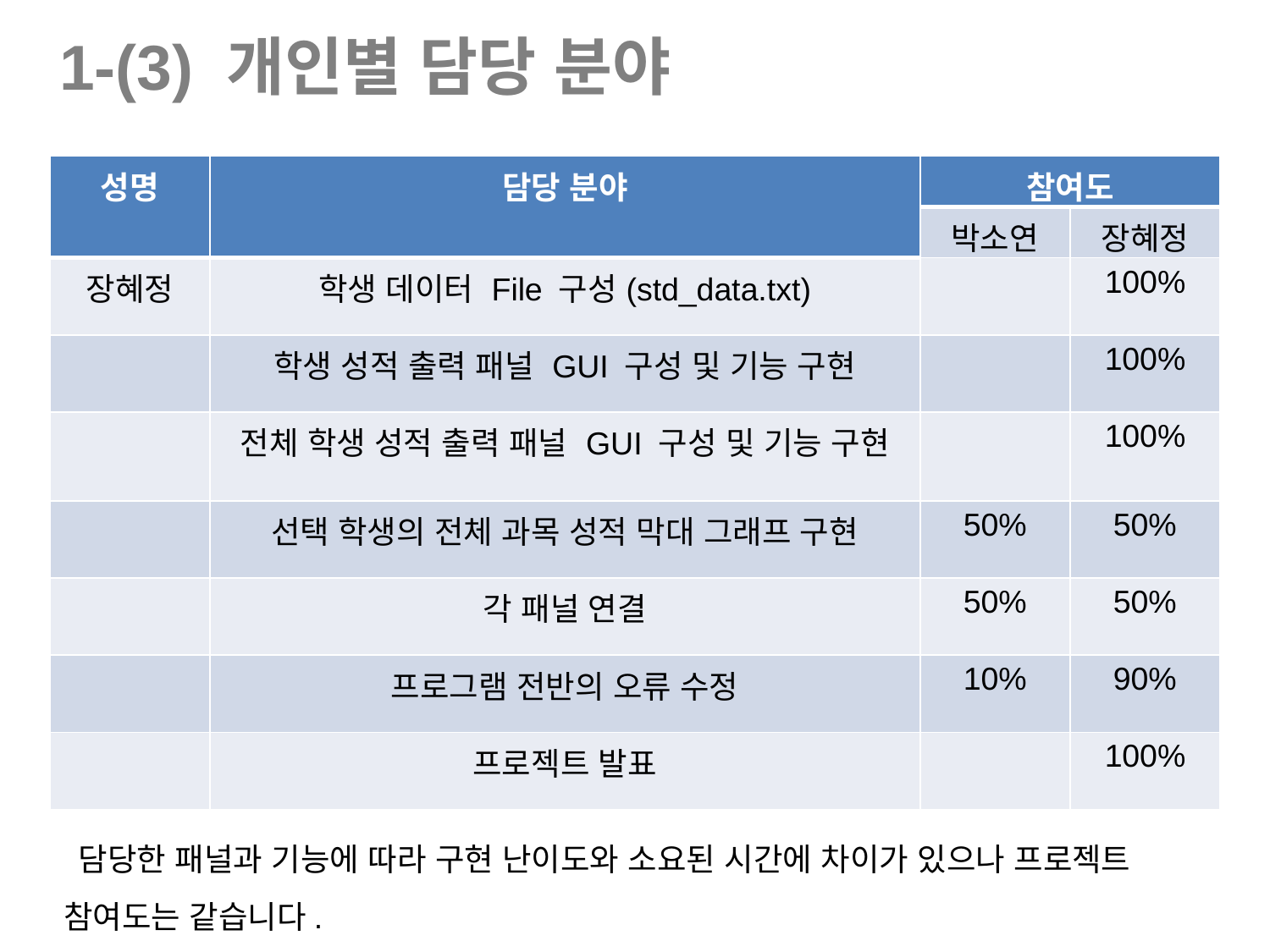

1-(3) 개인별 담당 분야
Content
| 성명 | 담당 분야 | 참여도 |  |
| --- | --- | --- | --- |
|  |  | 박소연 | 장혜정 |
| 장혜정 | 학생 데이터 File 구성(std\_data.txt) |  | 100% |
|  | 학생 성적 출력 패널 GUI 구성 및 기능 구현 |  | 100% |
|  | 전체 학생 성적 출력 패널 GUI 구성 및 기능 구현 |  | 100% |
|  | 선택 학생의 전체 과목 성적 막대 그래프 구현 | 50% | 50% |
|  | 각 패널 연결 | 50% | 50% |
|  | 프로그램 전반의 오류 수정 | 10% | 90% |
|  | 프로젝트 발표 |  | 100% |
Content
 담당한 패널과 기능에 따라 구현 난이도와 소요된 시간에 차이가 있으나 프로젝트 참여도는 같습니다.